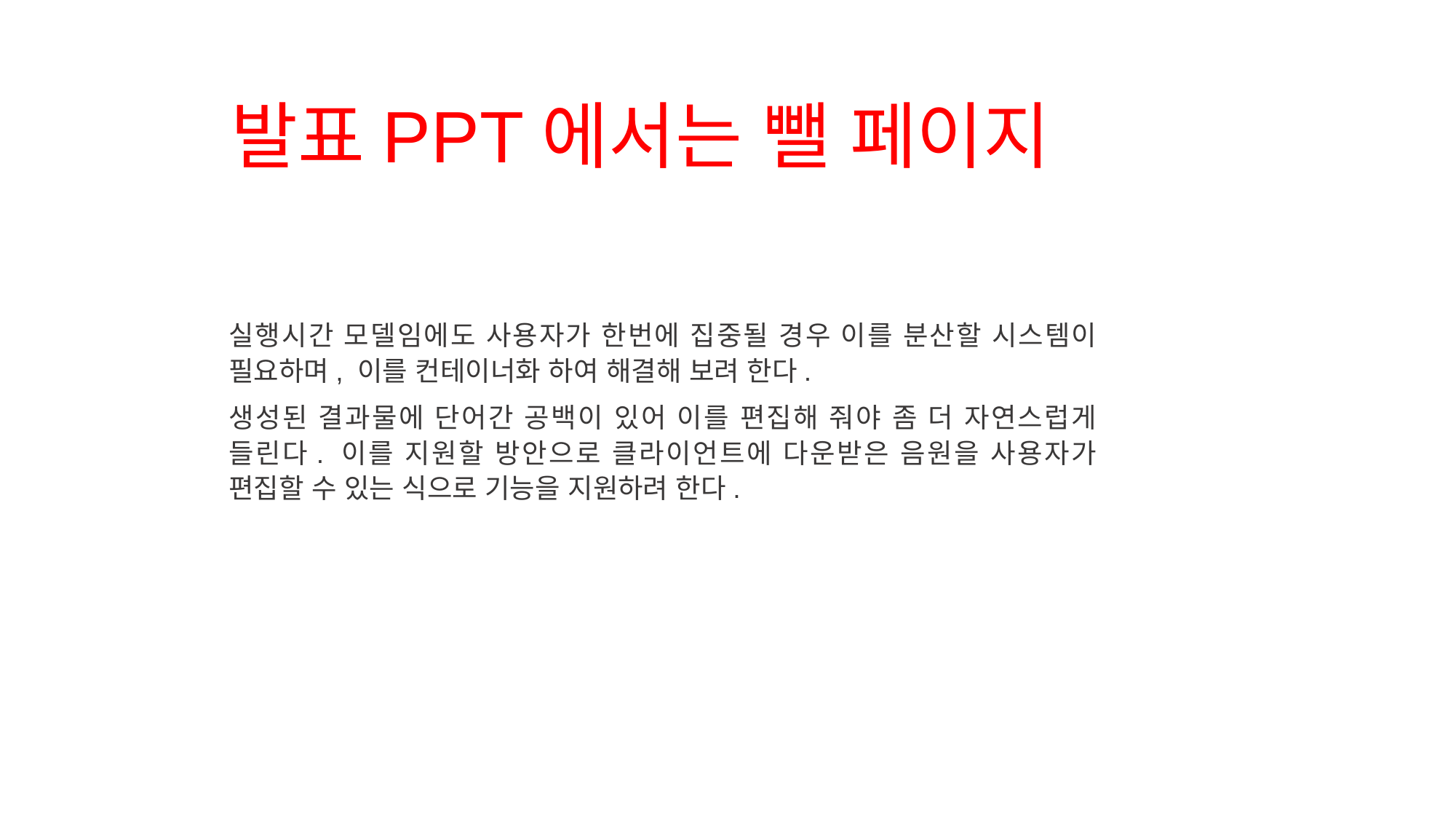

발표PPT에서는 뺄 페이지
실행시간 모델임에도 사용자가 한번에 집중될 경우 이를 분산할 시스템이 필요하며, 이를 컨테이너화 하여 해결해 보려 한다.
생성된 결과물에 단어간 공백이 있어 이를 편집해 줘야 좀 더 자연스럽게 들린다. 이를 지원할 방안으로 클라이언트에 다운받은 음원을 사용자가 편집할 수 있는 식으로 기능을 지원하려 한다.